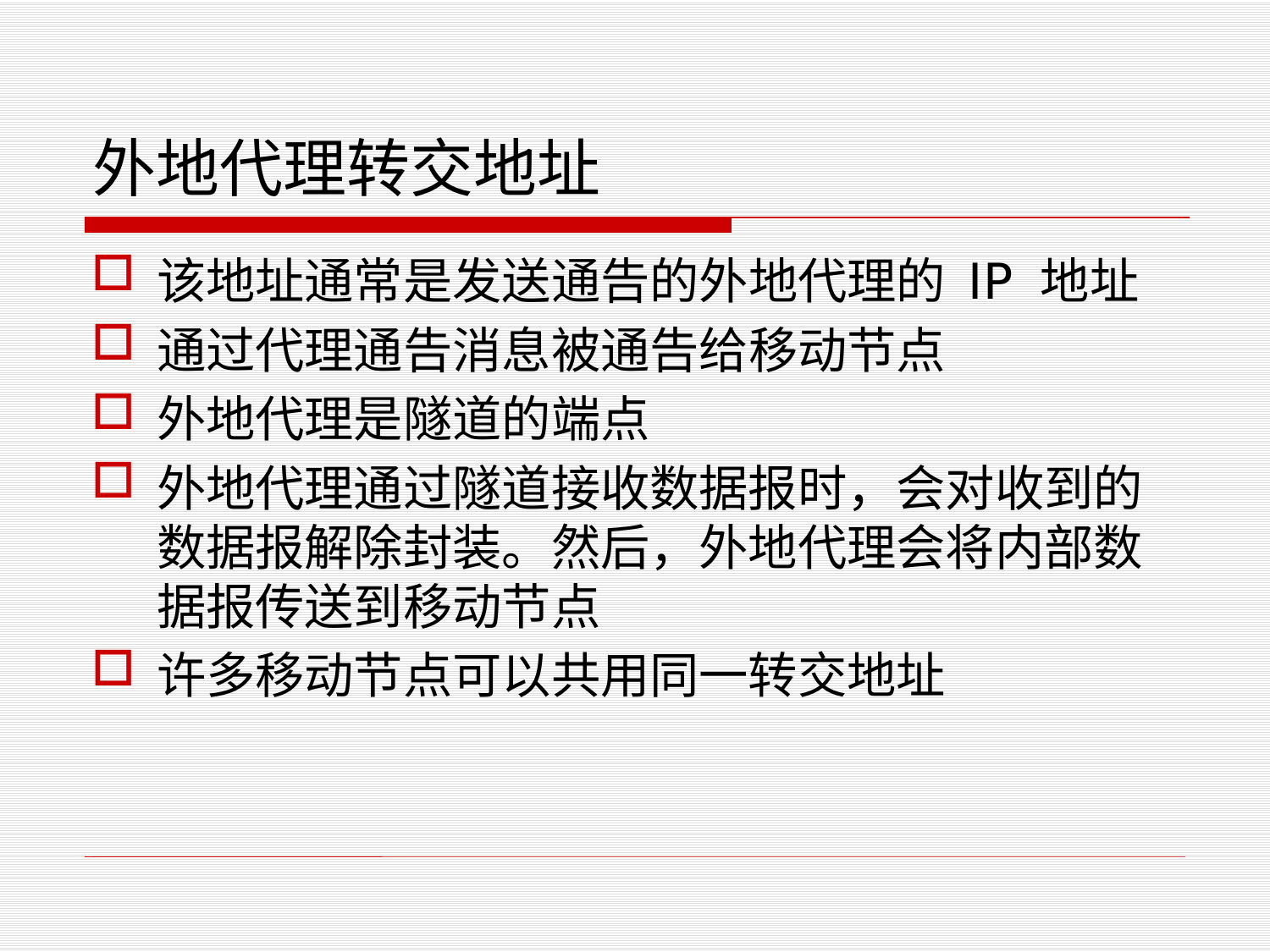

# 外地代理转交地址
该地址通常是发送通告的外地代理的 IP 地址
通过代理通告消息被通告给移动节点
外地代理是隧道的端点
外地代理通过隧道接收数据报时，会对收到的数据报解除封装。然后，外地代理会将内部数据报传送到移动节点
许多移动节点可以共用同一转交地址